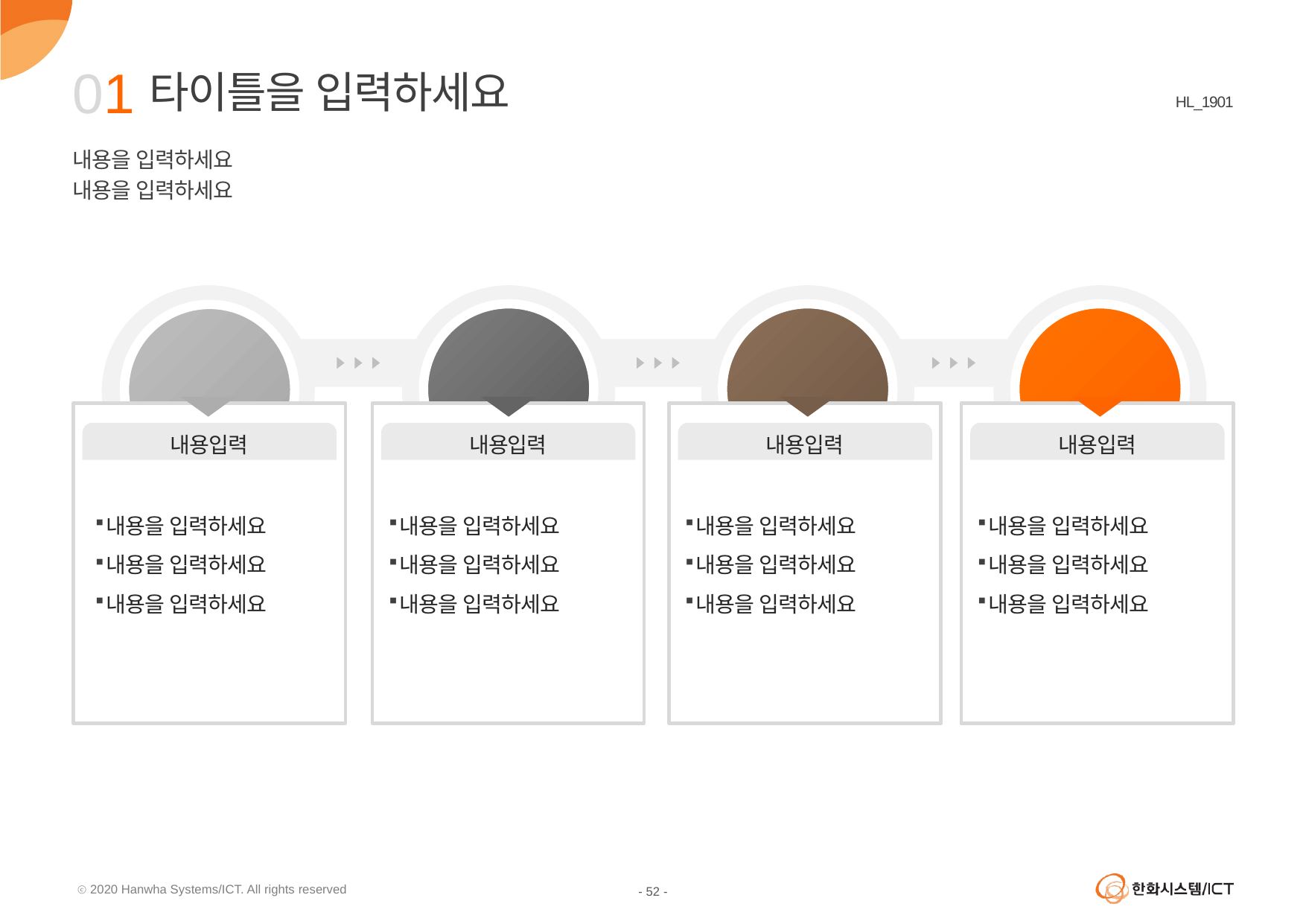

01
타이틀을 입력하세요
내용을 입력하세요
내용을 입력하세요

내용입력
내용입력
내용입력
내용입력

내용입력
내용입력
내용입력
내용입력
내용을 입력하세요
내용을 입력하세요
내용을 입력하세요
내용을 입력하세요
내용을 입력하세요
내용을 입력하세요
내용을 입력하세요
내용을 입력하세요
내용을 입력하세요
내용을 입력하세요
내용을 입력하세요
내용을 입력하세요